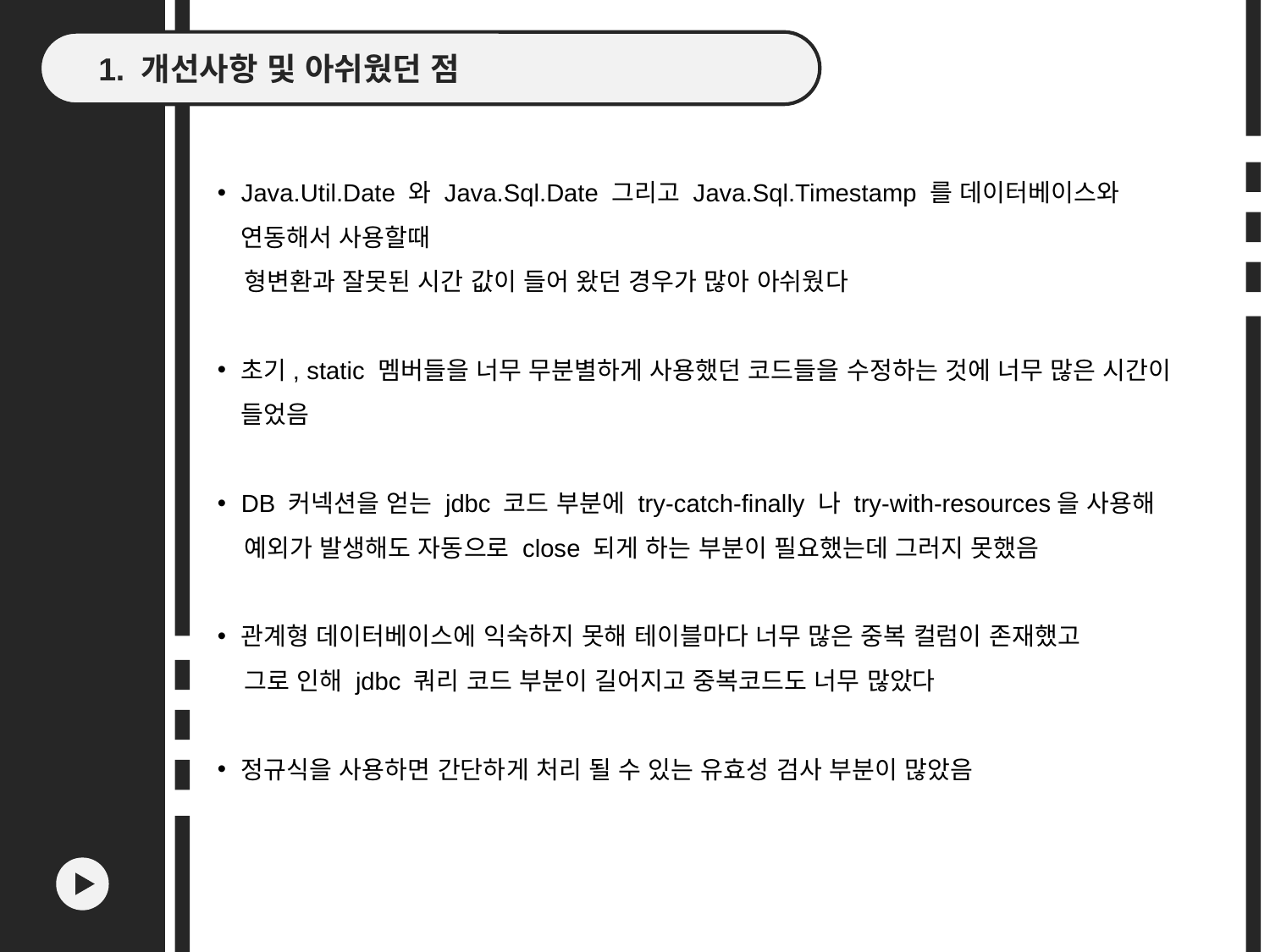

1. 개선사항 및 아쉬웠던 점
Java.Util.Date 와 Java.Sql.Date 그리고 Java.Sql.Timestamp 를 데이터베이스와 연동해서 사용할때
   형변환과 잘못된 시간 값이 들어 왔던 경우가 많아 아쉬웠다

초기, static 멤버들을 너무 무분별하게 사용했던 코드들을 수정하는 것에 너무 많은 시간이 들었음

DB 커넥션을 얻는 jdbc 코드 부분에 try-catch-finally 나 try-with-resources을 사용해
   예외가 발생해도 자동으로 close 되게 하는 부분이 필요했는데 그러지 못했음

관계형 데이터베이스에 익숙하지 못해 테이블마다 너무 많은 중복 컬럼이 존재했고
   그로 인해 jdbc 쿼리 코드 부분이 길어지고 중복코드도 너무 많았다

정규식을 사용하면 간단하게 처리 될 수 있는 유효성 검사 부분이 많았음